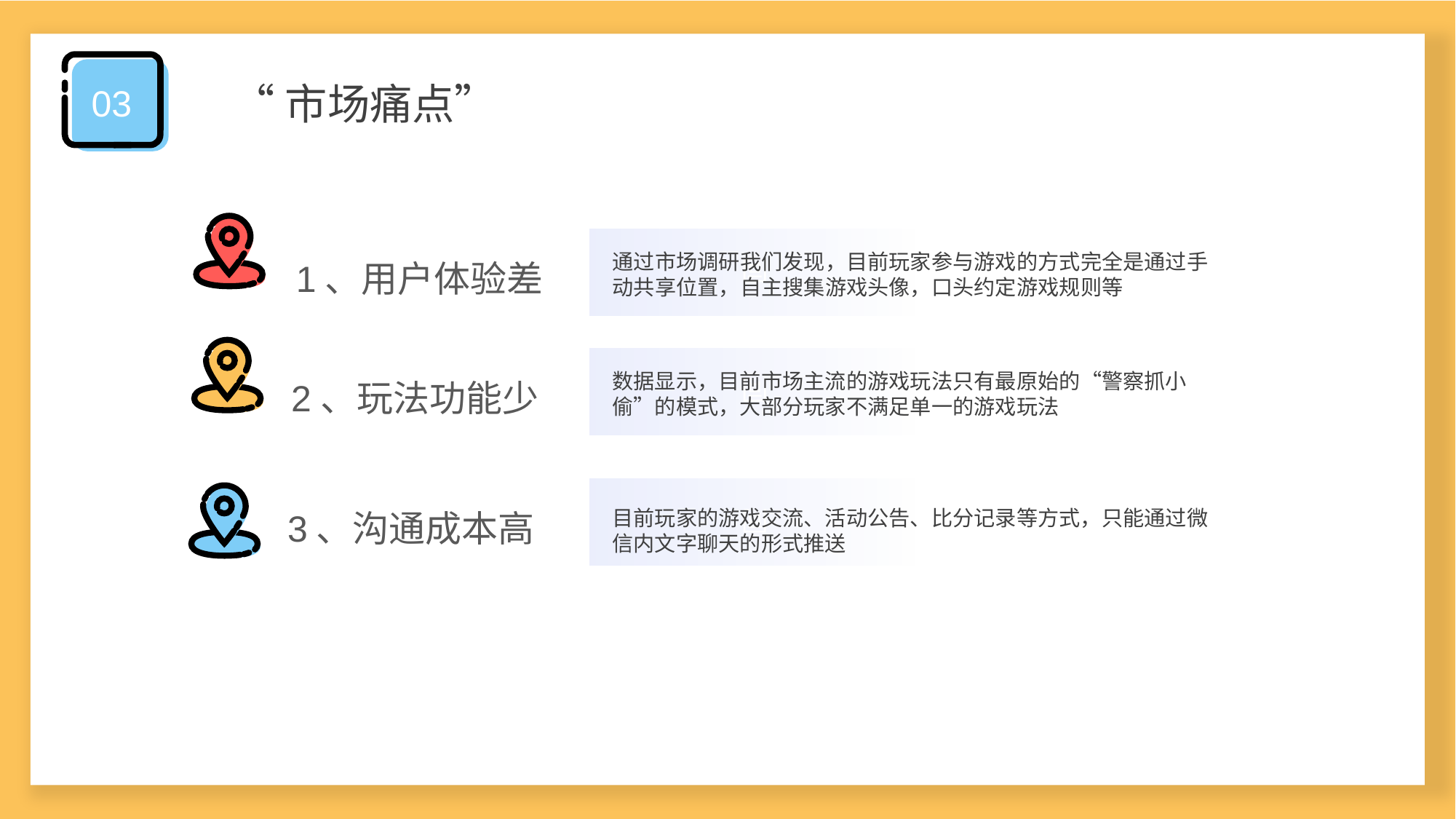

03
“市场痛点”

1、用户体验差
同
通过市场调研我们发现，目前玩家参与游戏的方式完全是通过手动共享位置，自主搜集游戏头像，口头约定游戏规则等

2、玩法功能少
同
数据显示，目前市场主流的游戏玩法只有最原始的“警察抓小偷”的模式，大部分玩家不满足单一的游戏玩法
3、沟通成本高
同

目前玩家的游戏交流、活动公告、比分记录等方式，只能通过微信内文字聊天的形式推送